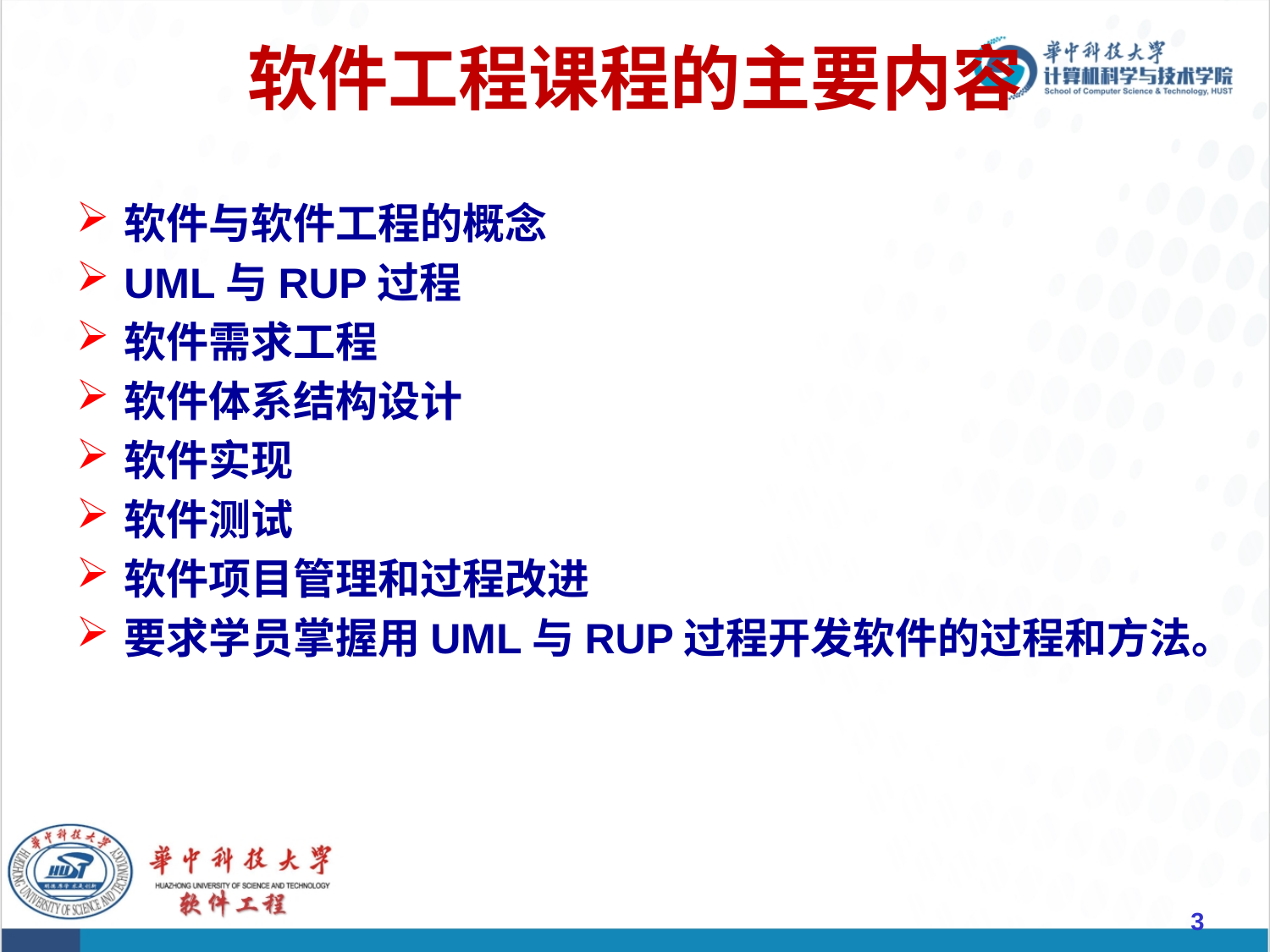

# 软件工程课程的主要内容
软件与软件工程的概念
UML与RUP过程
软件需求工程
软件体系结构设计
软件实现
软件测试
软件项目管理和过程改进
要求学员掌握用UML与RUP过程开发软件的过程和方法。
3